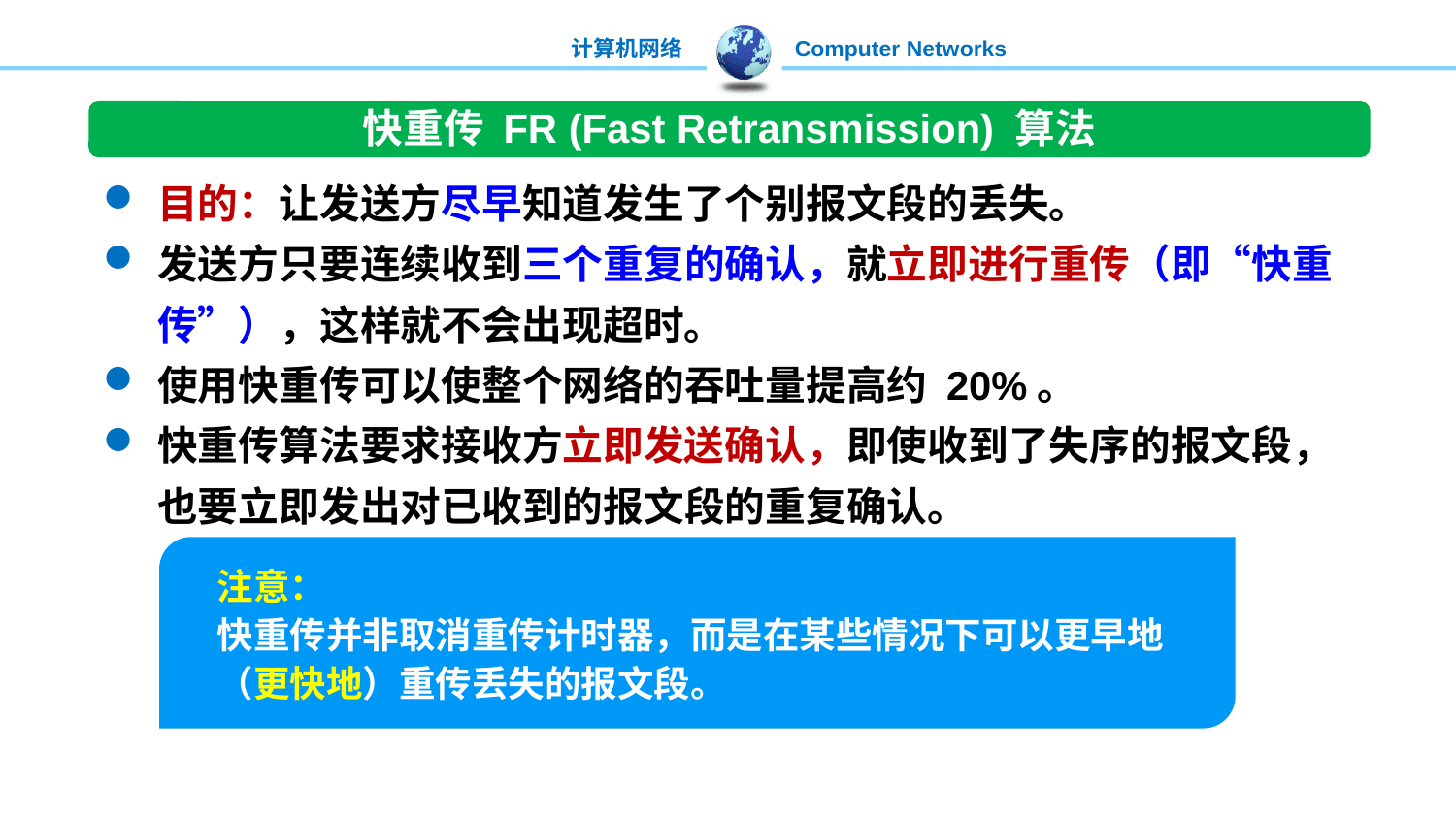

快重传 FR (Fast Retransmission) 算法

目的：让发送方尽早知道发生了个别报文段的丢失。
发送方只要连续收到三个重复的确认，就立即进行重传（即“快重传”），这样就不会出现超时。
使用快重传可以使整个网络的吞吐量提高约 20%。
快重传算法要求接收方立即发送确认，即使收到了失序的报文段，也要立即发出对已收到的报文段的重复确认。

注意：
快重传并非取消重传计时器，而是在某些情况下可以更早地（更快地）重传丢失的报文段。